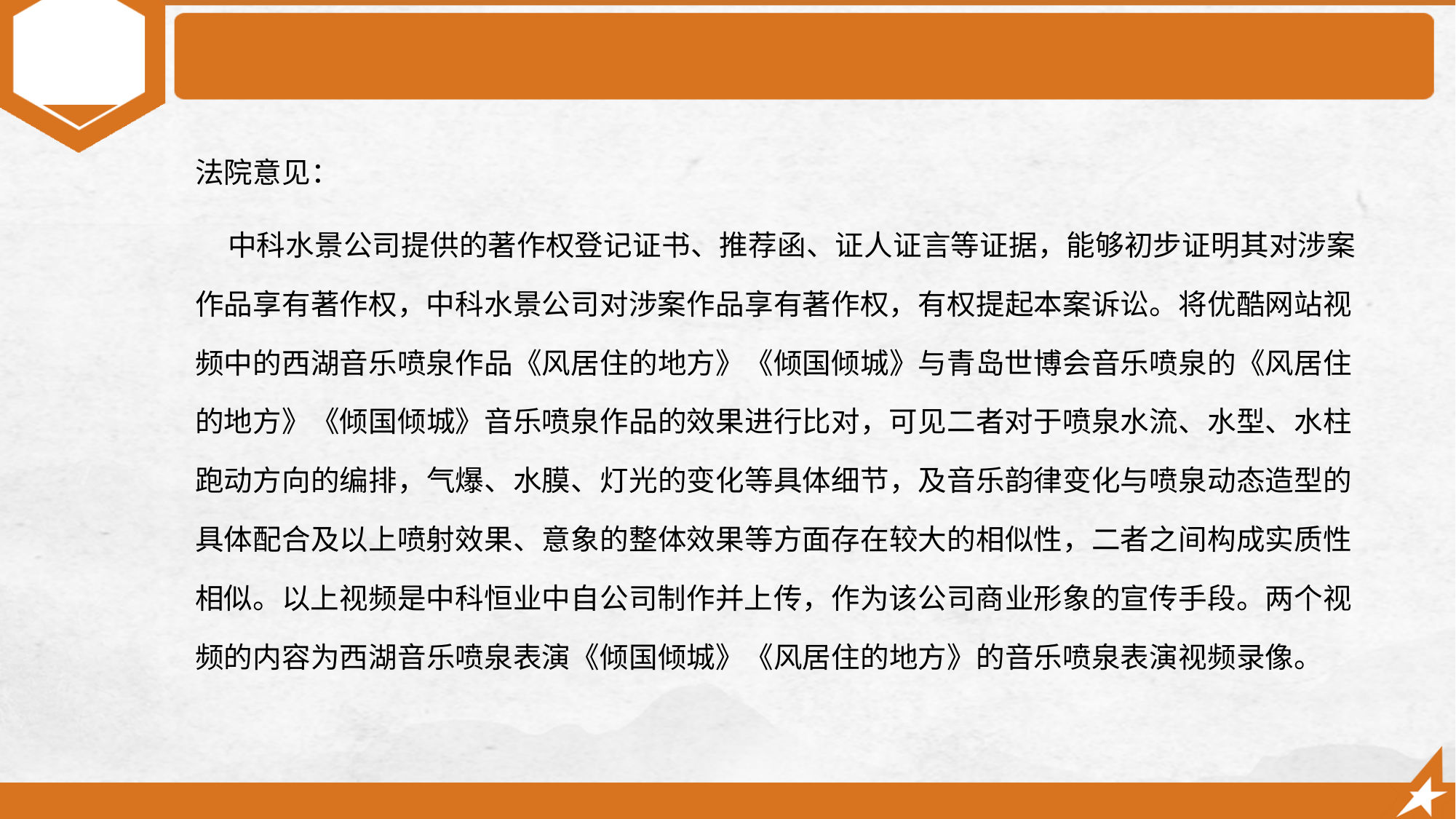

法院意见：
    中科水景公司提供的著作权登记证书、推荐函、证人证言等证据，能够初步证明其对涉案作品享有著作权，中科水景公司对涉案作品享有著作权，有权提起本案诉讼。将优酷网站视频中的西湖音乐喷泉作品《风居住的地方》《倾国倾城》与青岛世博会音乐喷泉的《风居住的地方》《倾国倾城》音乐喷泉作品的效果进行比对，可见二者对于喷泉水流、水型、水柱跑动方向的编排，气爆、水膜、灯光的变化等具体细节，及音乐韵律变化与喷泉动态造型的具体配合及以上喷射效果、意象的整体效果等方面存在较大的相似性，二者之间构成实质性相似。以上视频是中科恒业中自公司制作并上传，作为该公司商业形象的宣传手段。两个视频的内容为西湖音乐喷泉表演《倾国倾城》《风居住的地方》的音乐喷泉表演视频录像。